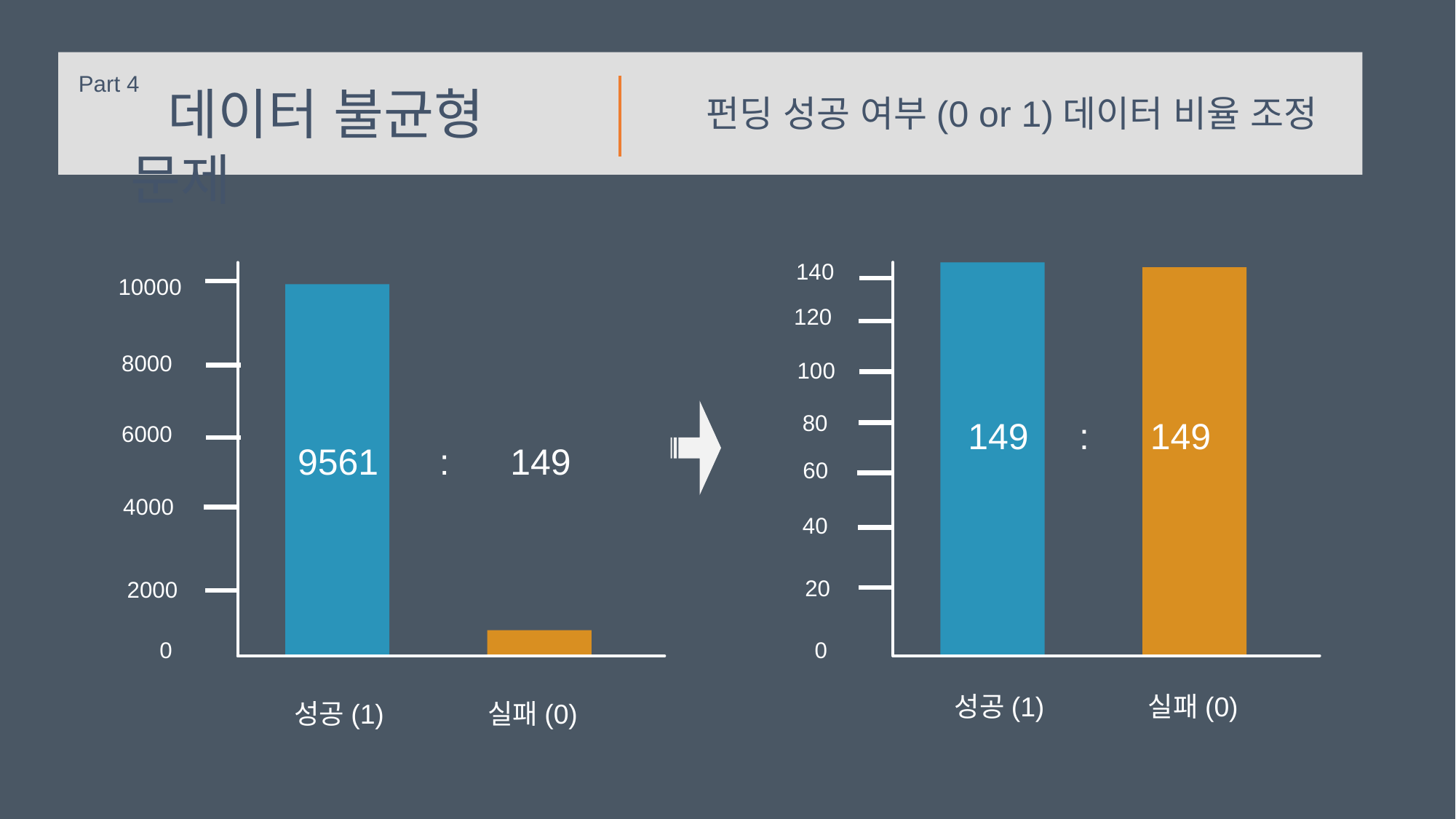

Part 4
  데이터 불균형 문제
펀딩 성공 여부(0 or 1)데이터 비율 조정
140

120
80
60
20
0

10000

8000
6000
4000
2000
0

100

149     :      149
9561      :      149
40
성공(1)
실패(0)
성공(1)
실패(0)